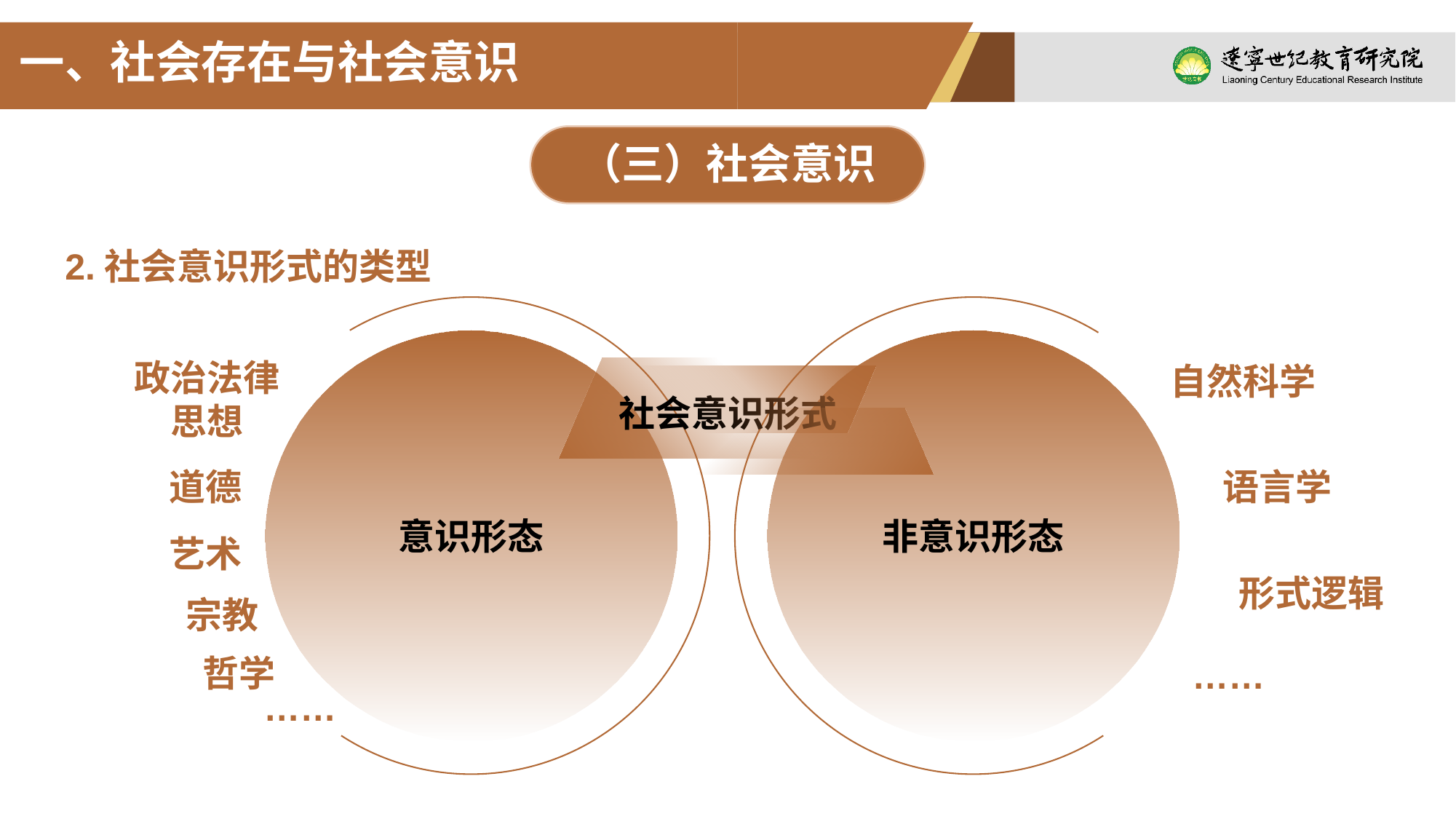

一、社会存在与社会意识
（三）社会意识
2.社会意识形式的类型

意识形态
非意识形态
政治法律思想
自然科学
社会意识形式

语言学
道德
艺术
形式逻辑
宗教
哲学
……
……